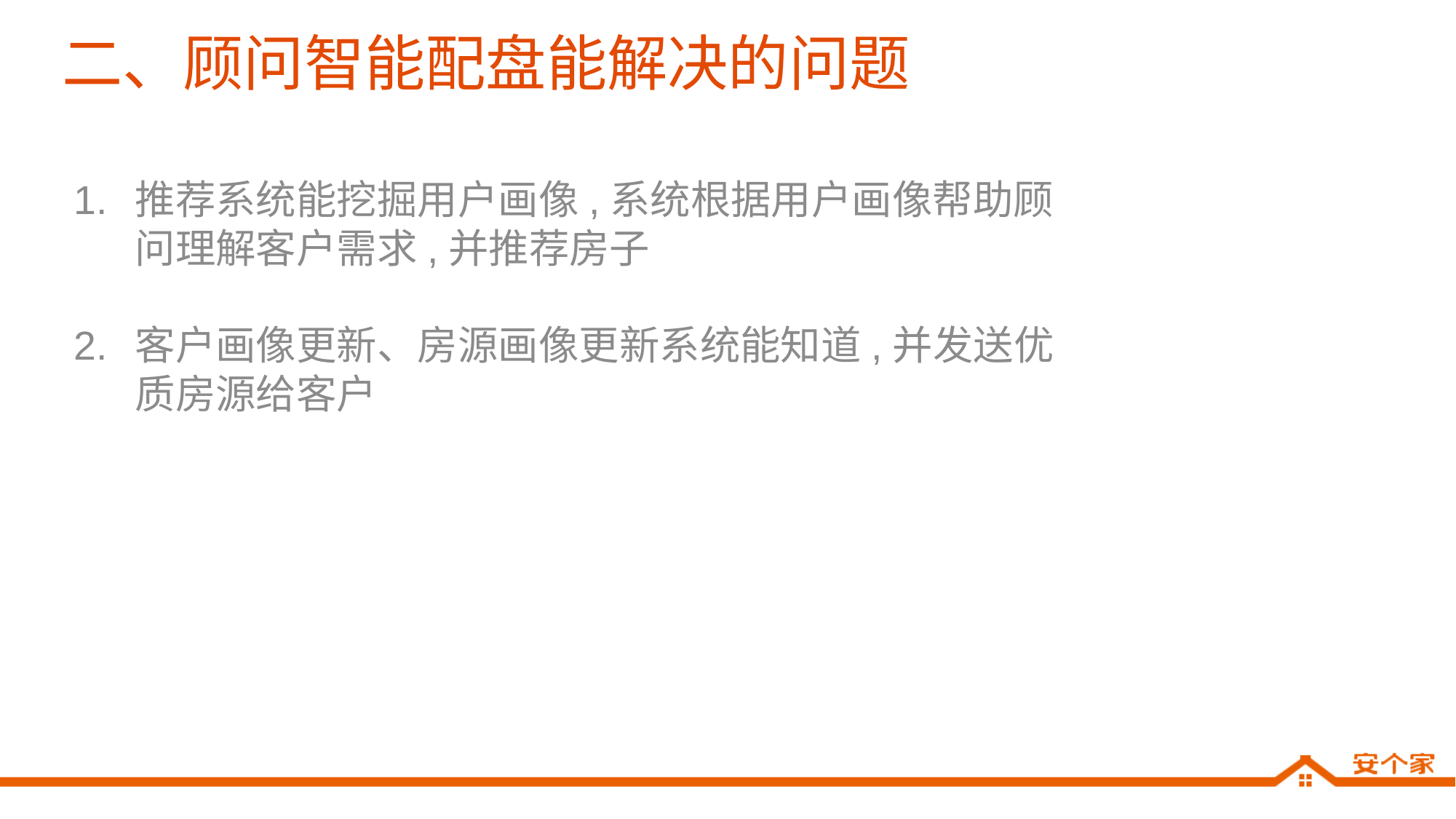

# 二、顾问智能配盘能解决的问题
推荐系统能挖掘用户画像,系统根据用户画像帮助顾问理解客户需求,并推荐房子

客户画像更新、房源画像更新系统能知道,并发送优质房源给客户